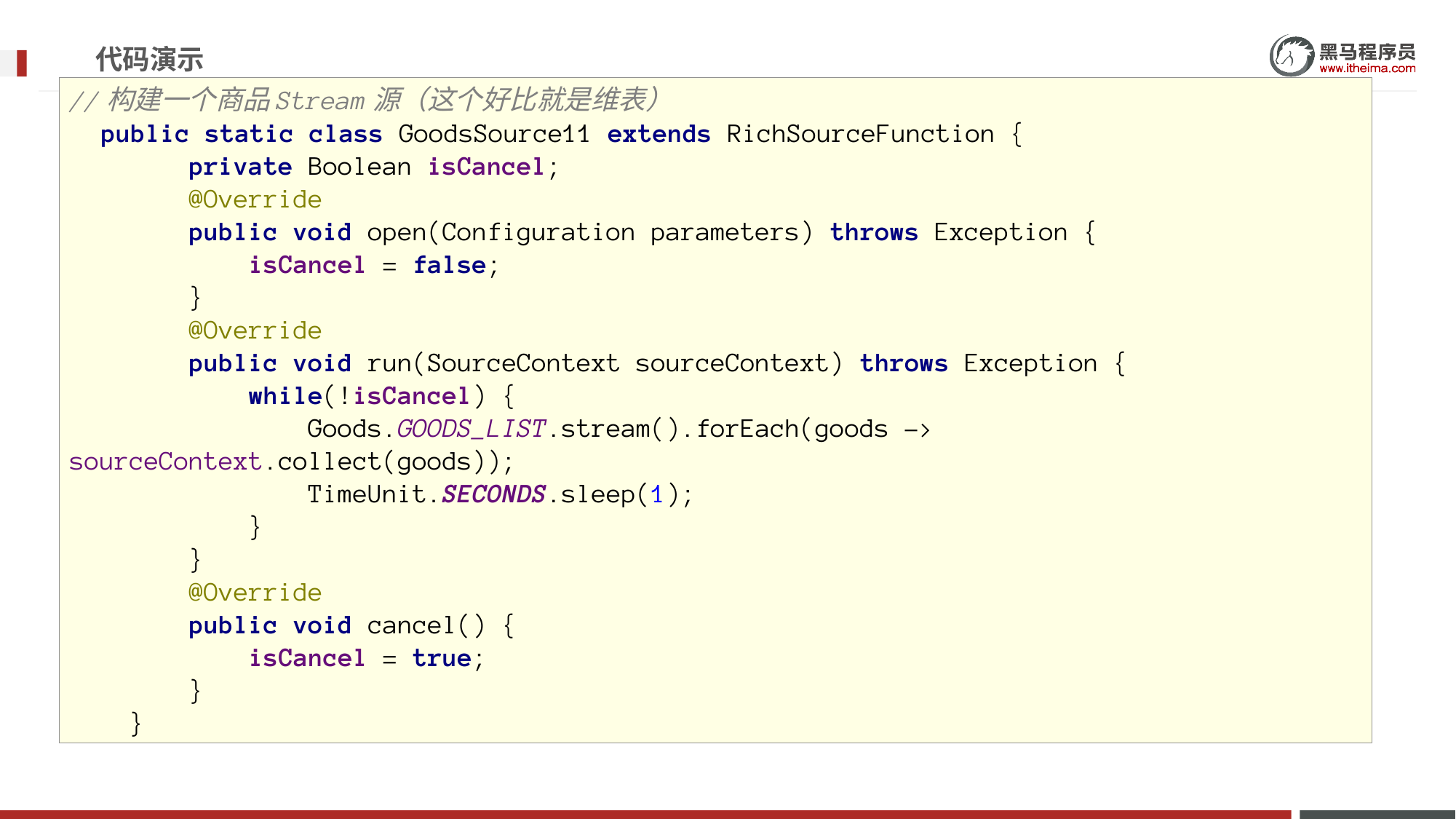

# 代码演示
//构建一个商品Stream源（这个好比就是维表）
    public static class GoodsSource11 extends RichSourceFunction {
        private Boolean isCancel;
        @Override
        public void open(Configuration parameters) throws Exception {
            isCancel = false;
        }
        @Override
        public void run(SourceContext sourceContext) throws Exception {
            while(!isCancel) {
                Goods.GOODS_LIST.stream().forEach(goods -> sourceContext.collect(goods));
                TimeUnit.SECONDS.sleep(1);
            }
        }
        @Override
        public void cancel() {
            isCancel = true;
        }
    }